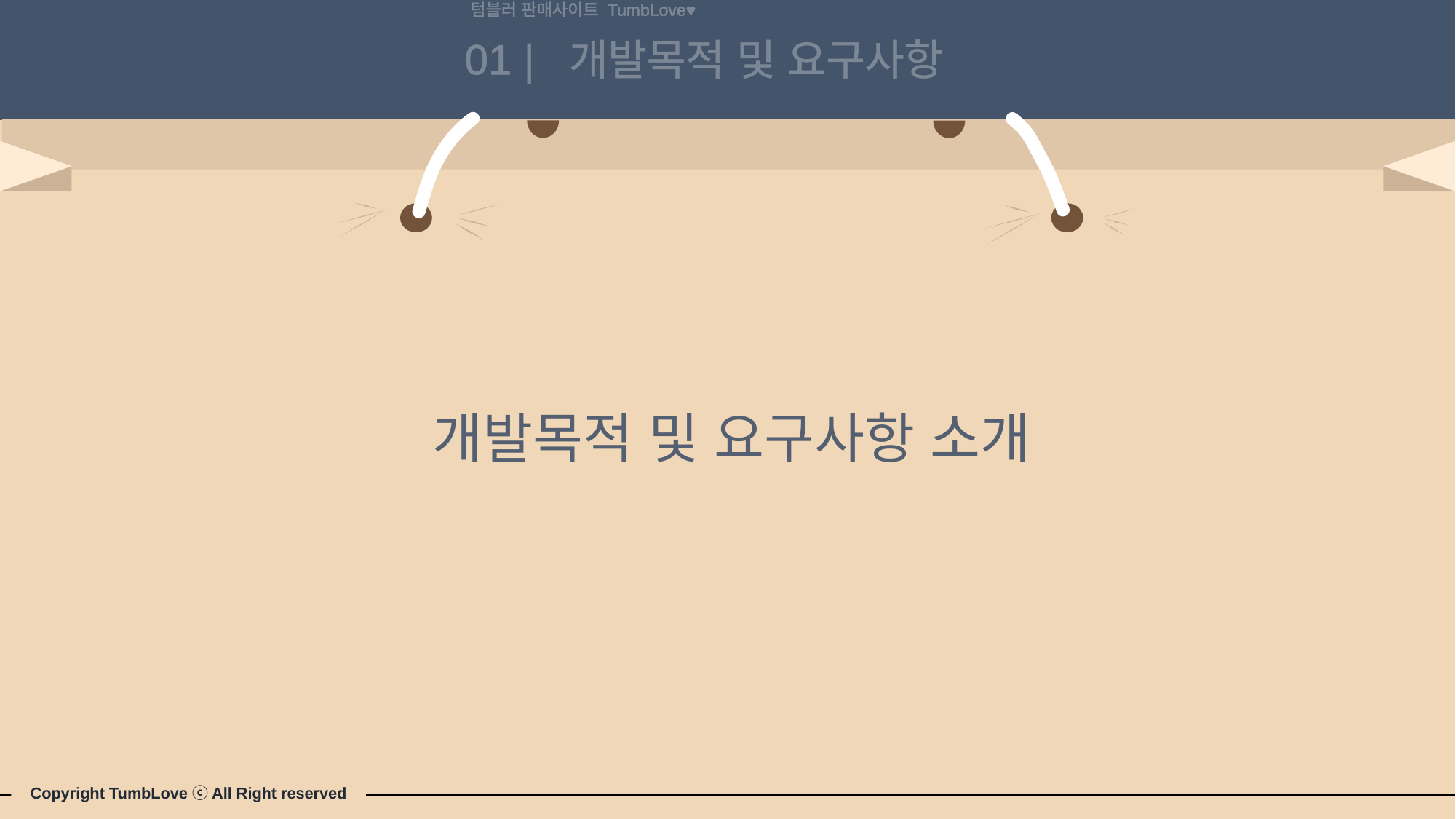

텀블러 판매사이트 TumbLove♥
01 |
개발목적 및 요구사항

개발목적 및 요구사항 소개
Copyright TumbLove ⓒ All Right reserved